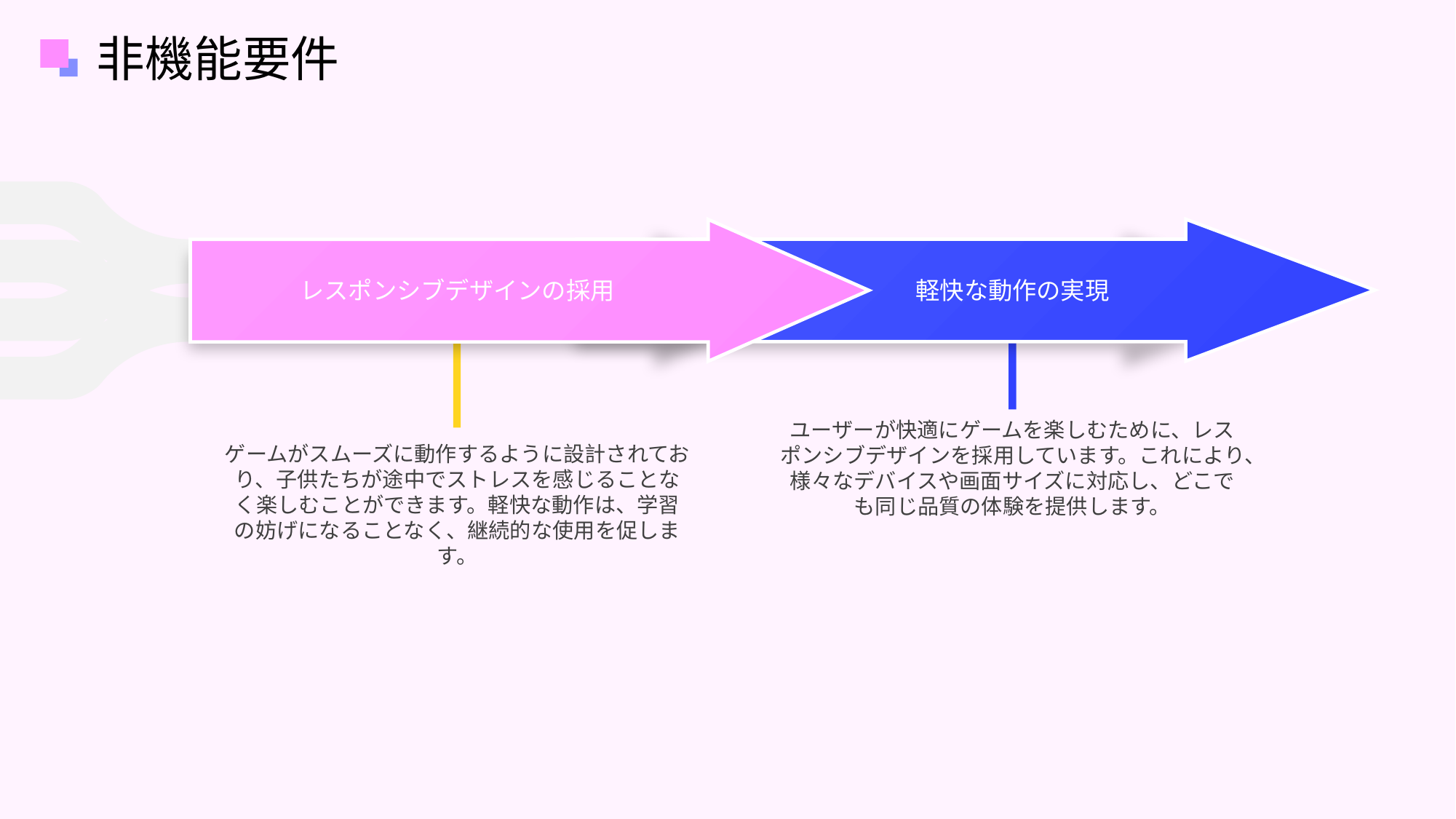

非機能要件

レスポンシブデザインの採用
軽快な動作の実現

ユーザーが快適にゲームを楽しむために、レスポンシブデザインを採用しています。これにより、様々なデバイスや画面サイズに対応し、どこでも同じ品質の体験を提供します。
ゲームがスムーズに動作するように設計されており、子供たちが途中でストレスを感じることなく楽しむことができます。軽快な動作は、学習の妨げになることなく、継続的な使用を促します。